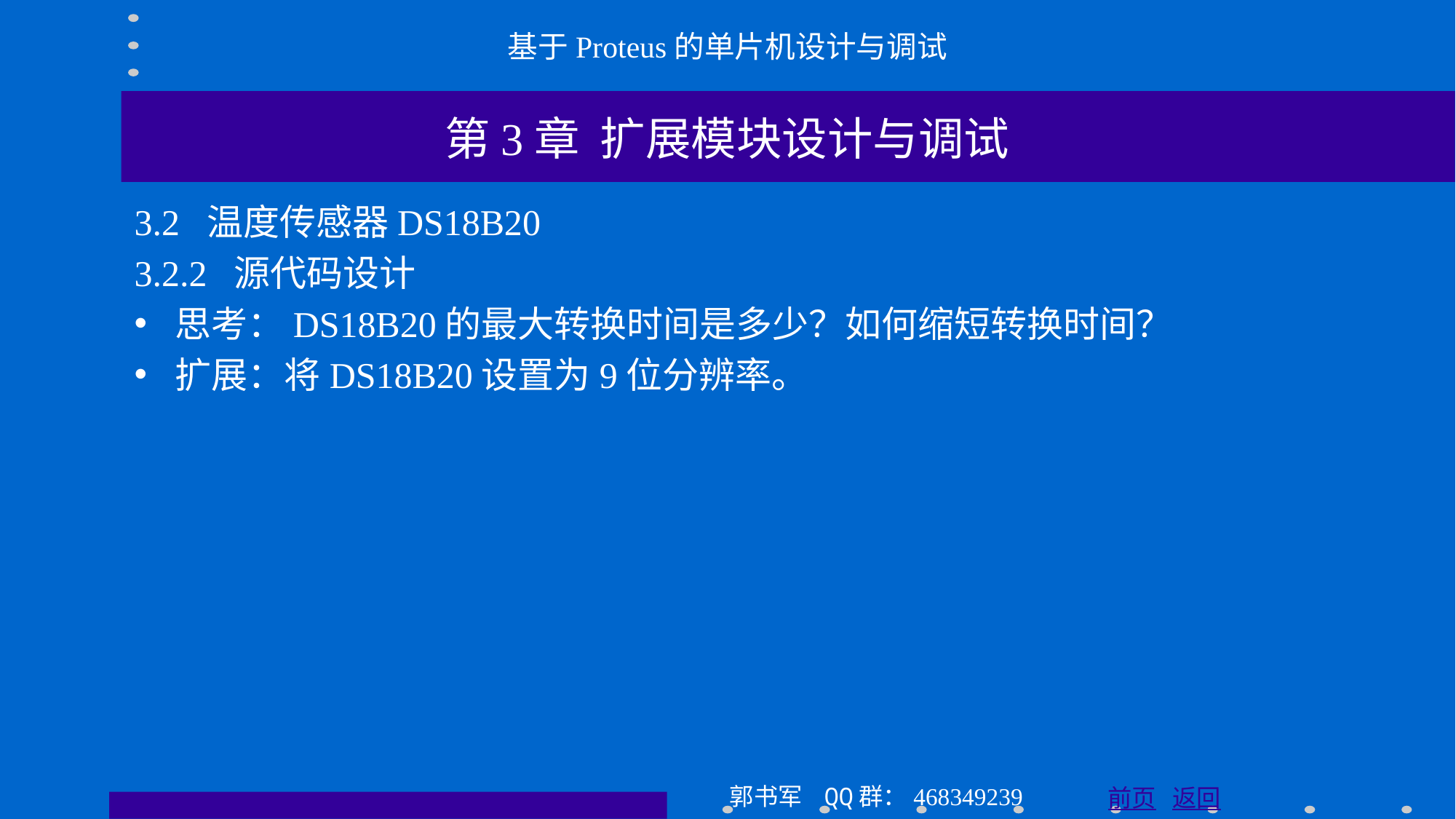

基于Proteus的单片机设计与调试
第3章  扩展模块设计与调试
3.2  温度传感器DS18B20
3.2.2  源代码设计
思考：DS18B20的最大转换时间是多少？如何缩短转换时间？
扩展：将DS18B20设置为9位分辨率。
郭书军   QQ群：468349239
前页   返回